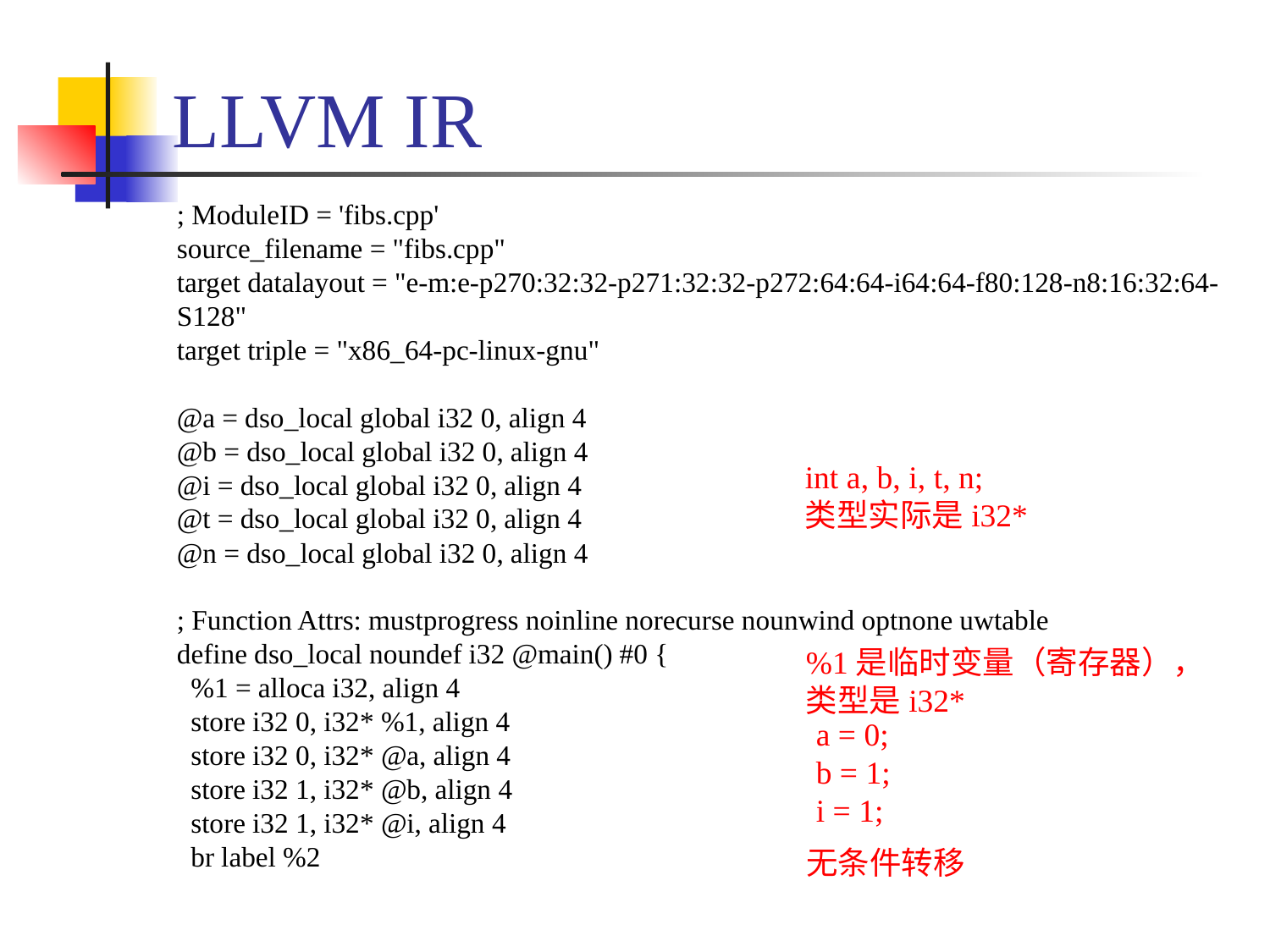

# LLVM IR
; ModuleID = 'fibs.cpp'
source_filename = "fibs.cpp"
target datalayout = "e-m:e-p270:32:32-p271:32:32-p272:64:64-i64:64-f80:128-n8:16:32:64-S128"
target triple = "x86_64-pc-linux-gnu"

@a = dso_local global i32 0, align 4
@b = dso_local global i32 0, align 4
@i = dso_local global i32 0, align 4
@t = dso_local global i32 0, align 4
@n = dso_local global i32 0, align 4

; Function Attrs: mustprogress noinline norecurse nounwind optnone uwtable
define dso_local noundef i32 @main() #0 {
  %1 = alloca i32, align 4
  store i32 0, i32* %1, align 4
  store i32 0, i32* @a, align 4
  store i32 1, i32* @b, align 4
  store i32 1, i32* @i, align 4
  br label %2

int a, b, i, t, n;
类型实际是i32*
%1是临时变量（寄存器），
类型是i32*
 a = 0;
 b = 1;
 i = 1;
无条件转移